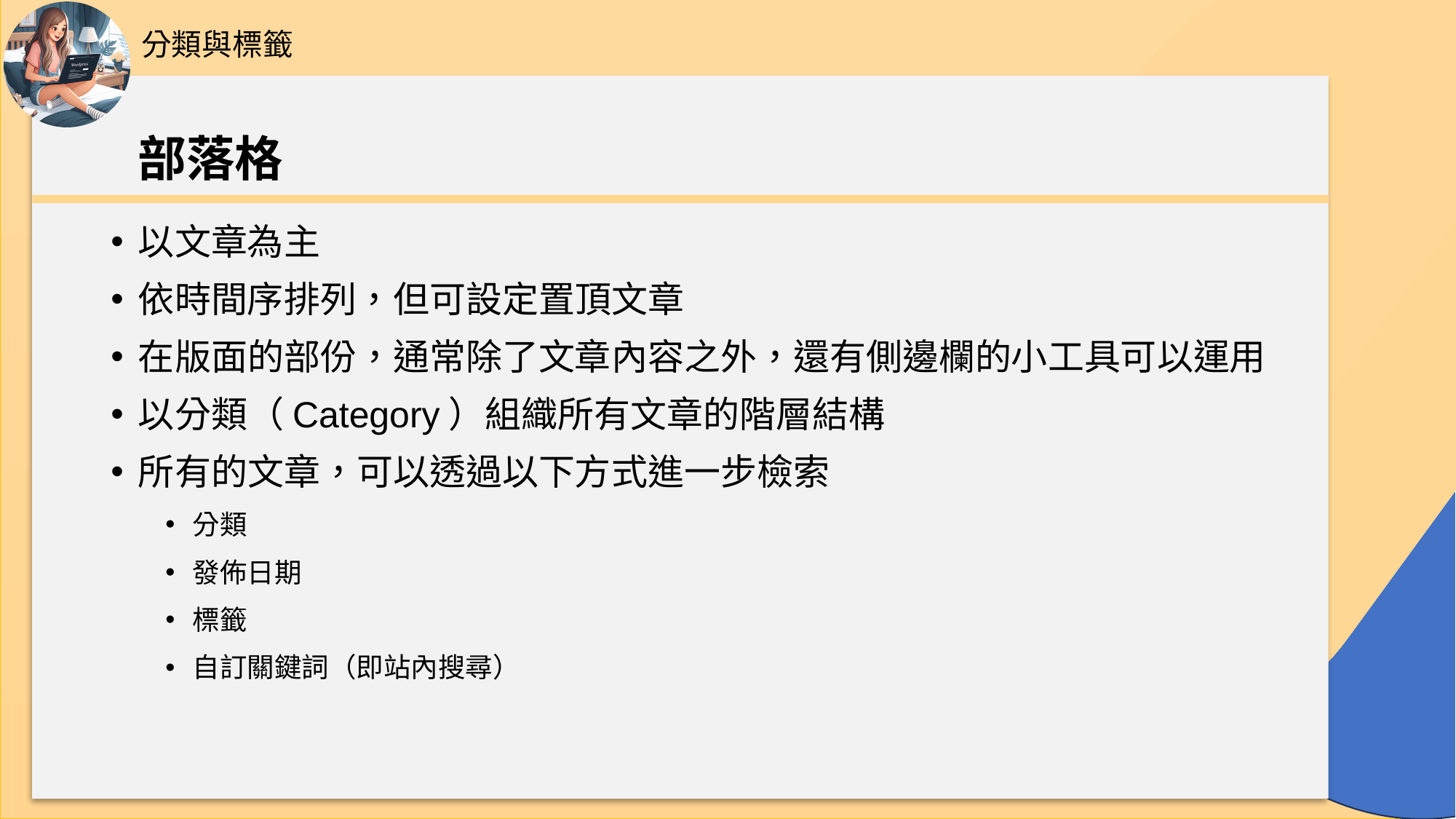

分類與標籤

# 部落格

以文章為主
依時間序排列，但可設定置頂文章
在版面的部份，通常除了文章內容之外，還有側邊欄的小工具可以運用
以分類（Category）組織所有文章的階層結構
所有的文章，可以透過以下方式進一步檢索
分類
發佈日期
標籤
自訂關鍵詞（即站內搜尋）
58